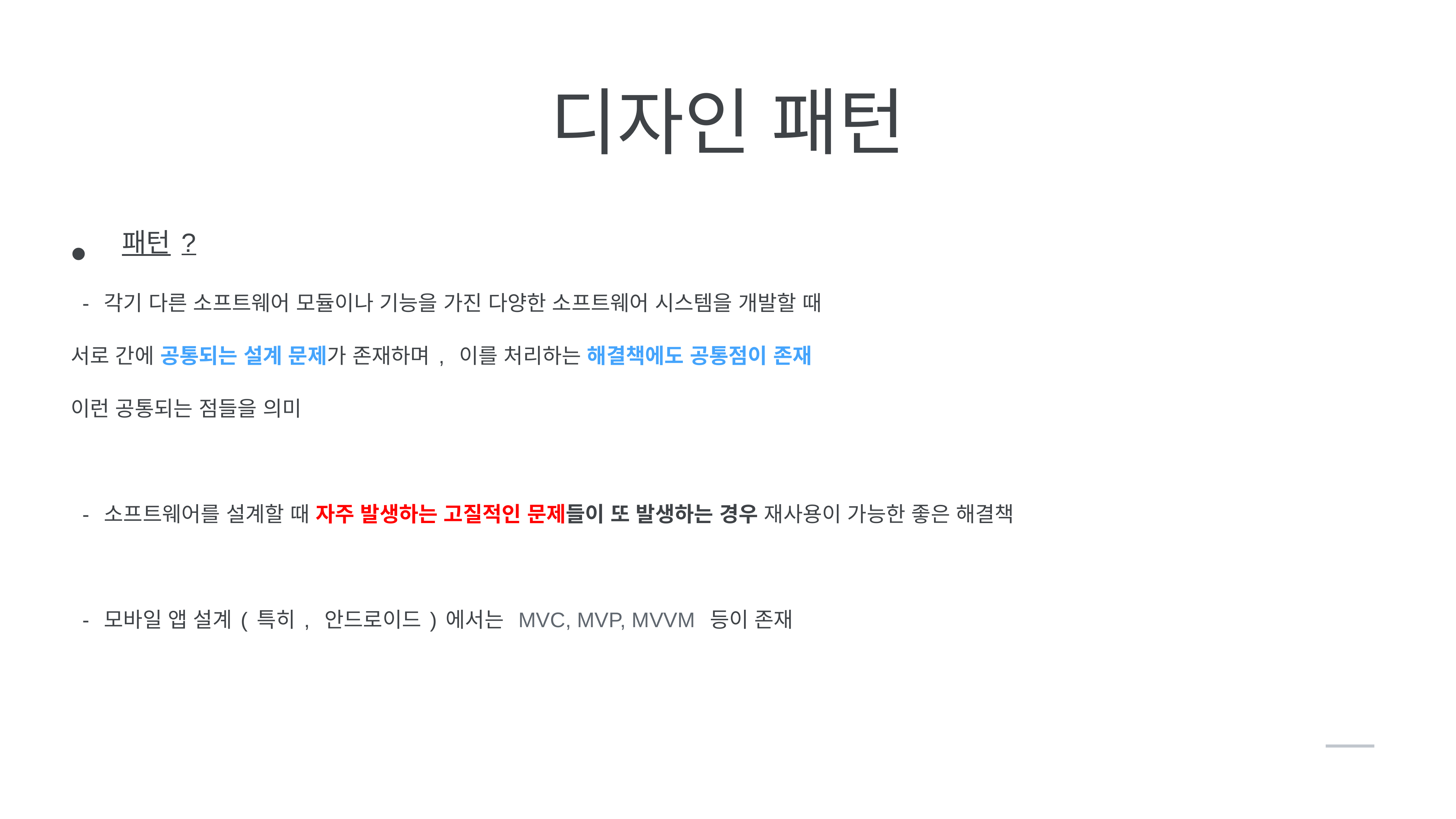

디자인 패턴
패턴?
  - 각기 다른 소프트웨어 모듈이나 기능을 가진 다양한 소프트웨어 시스템을 개발할 때
서로 간에 공통되는 설계 문제가 존재하며, 이를 처리하는 해결책에도 공통점이 존재
이런 공통되는 점들을 의미

  - 소프트웨어를 설계할 때 자주 발생하는 고질적인 문제들이 또 발생하는 경우 재사용이 가능한 좋은 해결책

  - 모바일 앱 설계(특히, 안드로이드)에서는 MVC, MVP, MVVM 등이 존재